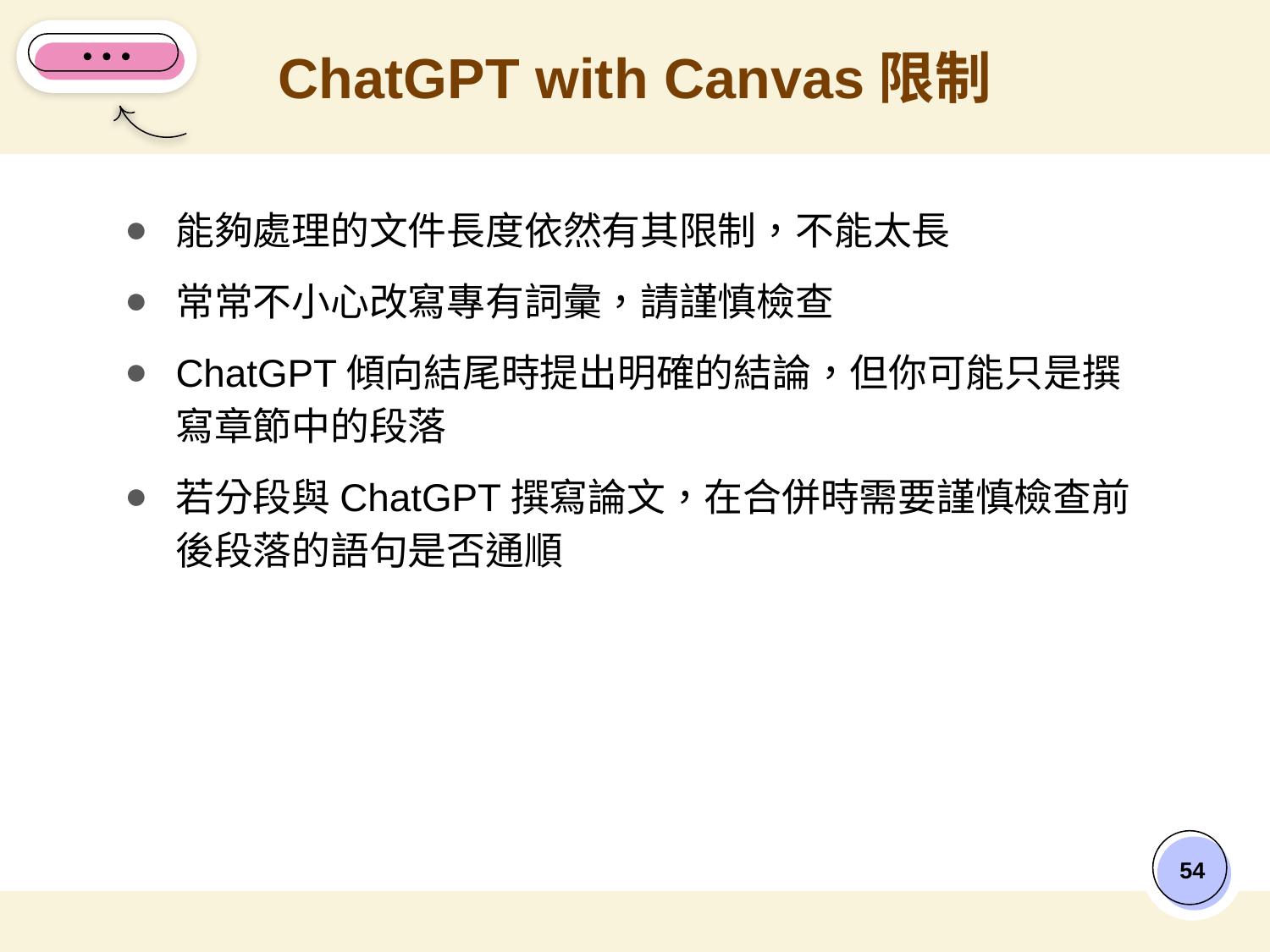

# ChatGPT with Canvas限制
能夠處理的文件長度依然有其限制，不能太長
常常不小心改寫專有詞彙，請謹慎檢查
ChatGPT傾向結尾時提出明確的結論，但你可能只是撰寫章節中的段落
若分段與ChatGPT撰寫論文，在合併時需要謹慎檢查前後段落的語句是否通順
54